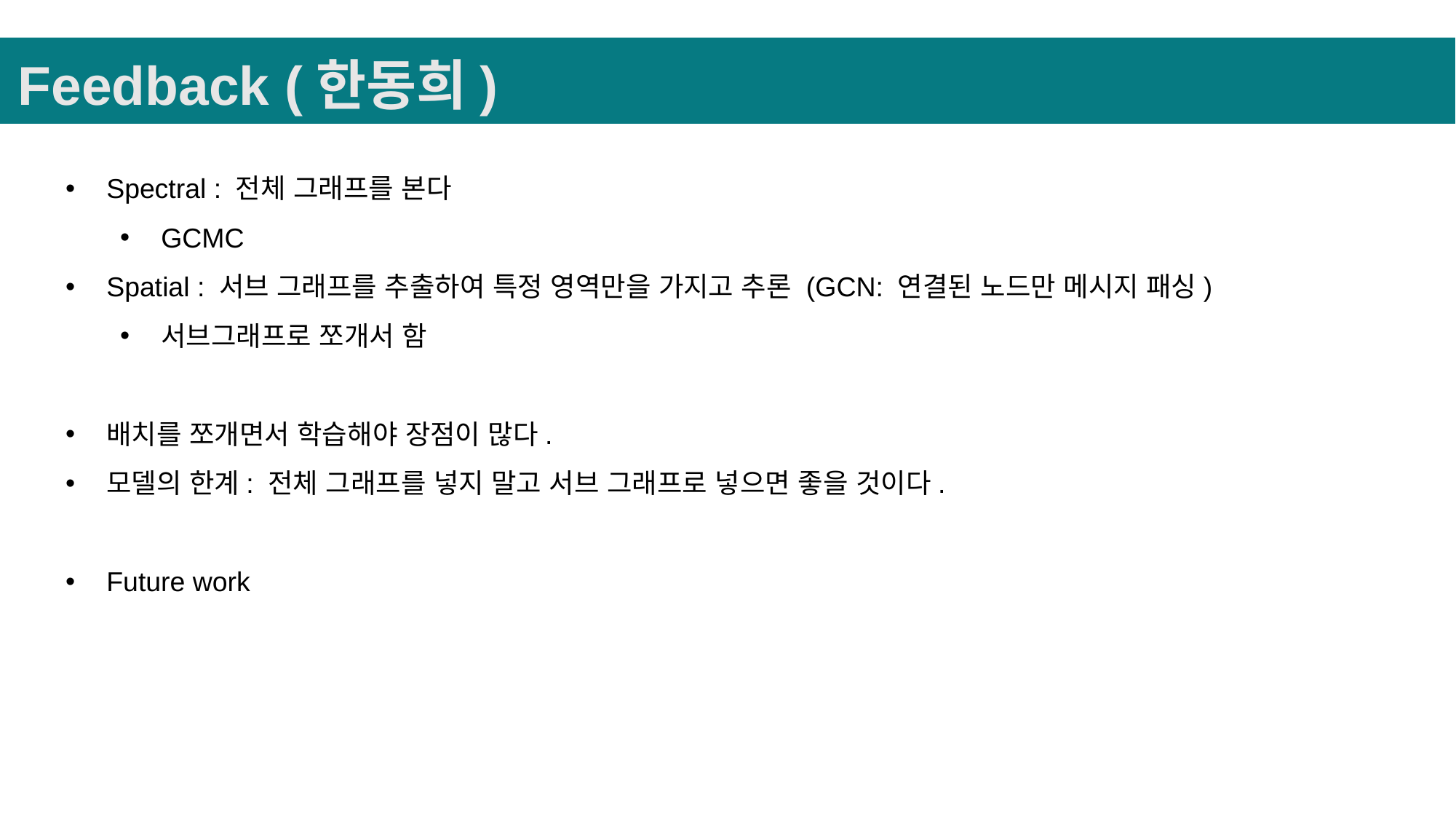

Feedback (한동희)

Spectral : 전체 그래프를 본다
GCMC
Spatial : 서브 그래프를 추출하여 특정 영역만을 가지고 추론 (GCN: 연결된 노드만 메시지 패싱)
서브그래프로 쪼개서 함

배치를 쪼개면서 학습해야 장점이 많다.
모델의 한계: 전체 그래프를 넣지 말고 서브 그래프로 넣으면 좋을 것이다.

Future work